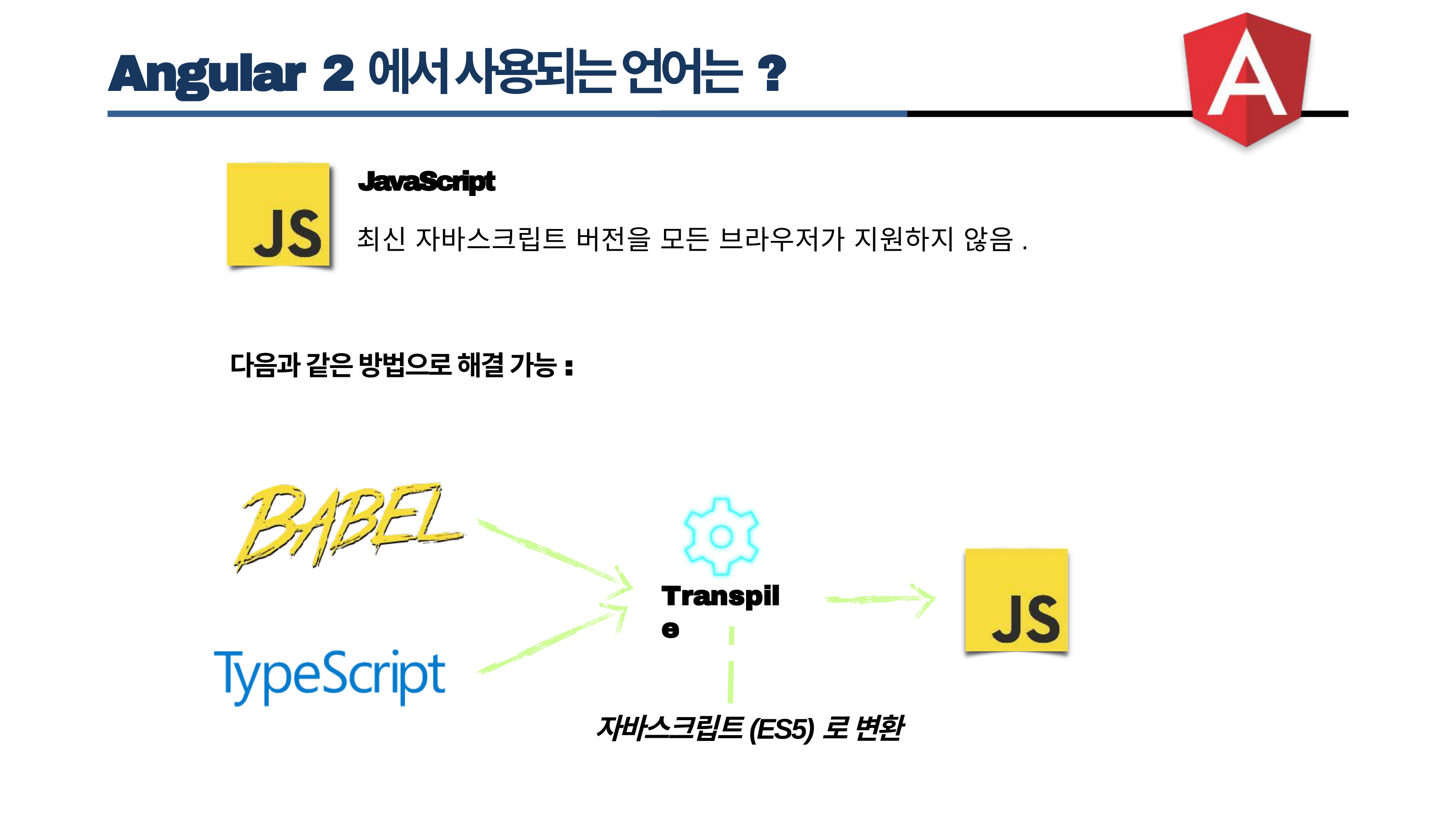

# Angular 2에서 사용되는 언어는?

JavaScript

최신 자바스크립트 버전을 모든 브라우저가 지원하지 않음.
다음과 같은 방법으로 해결 가능:

Transpile

자바스크립트(ES5)로 변환